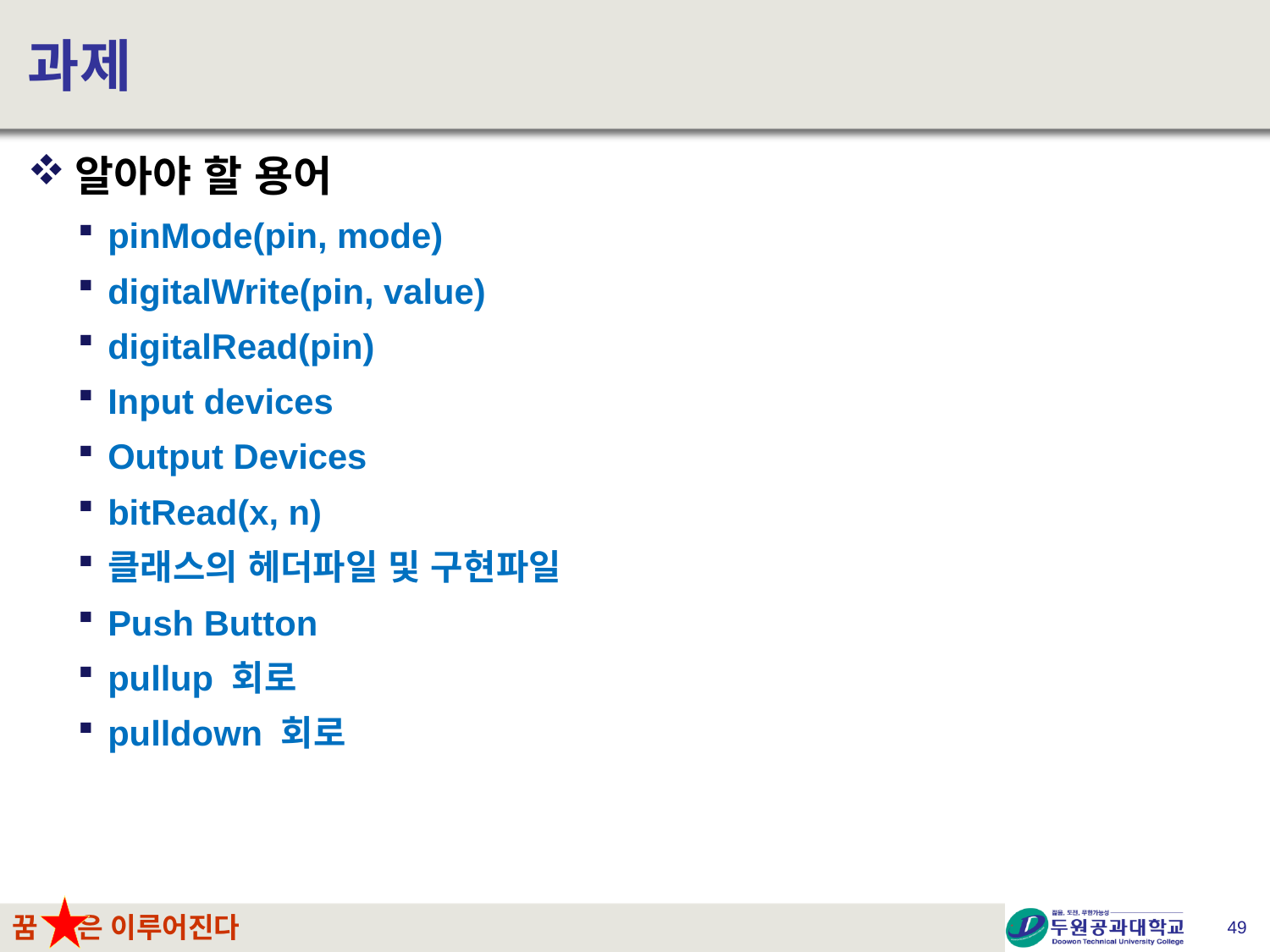

# 과제
알아야 할 용어
pinMode(pin, mode)
digitalWrite(pin, value)
digitalRead(pin)
Input devices
Output Devices
bitRead(x, n)
클래스의 헤더파일 및 구현파일
Push Button
pullup 회로
pulldown 회로
49